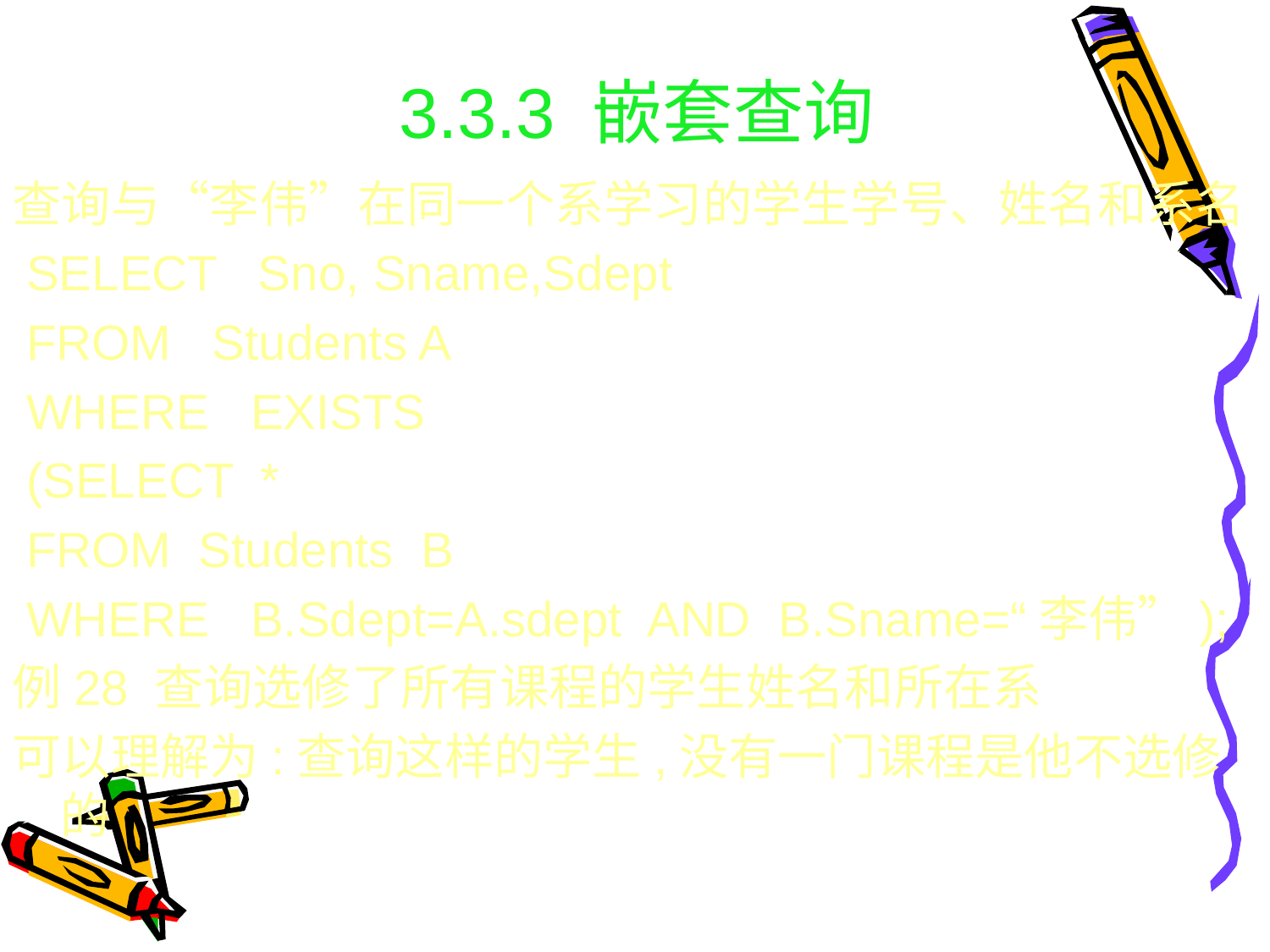

# 3.3.3 嵌套查询
查询与“李伟”在同一个系学习的学生学号、姓名和系名
 SELECT   Sno, Sname,Sdept
 FROM   Students A
 WHERE   EXISTS
 (SELECT  *
 FROM  Students  B
 WHERE   B.Sdept=A.sdept  AND  B.Sname=“李伟”);
例28 查询选修了所有课程的学生姓名和所在系
可以理解为:查询这样的学生,没有一门课程是他不选修的